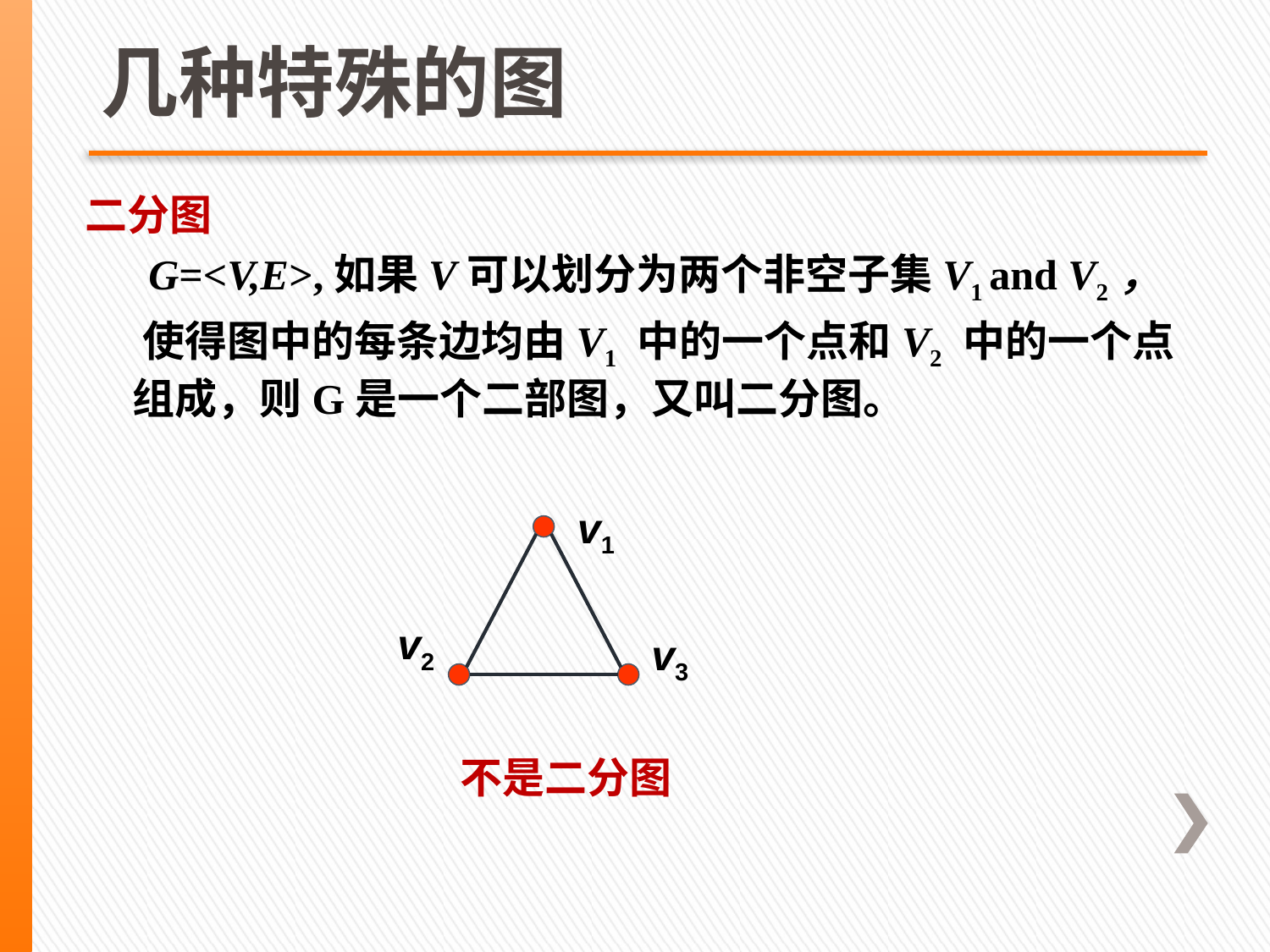

# 几种特殊的图
二分图
      G=<V,E>,如果V可以划分为两个非空子集V1 and V2，
     使得图中的每条边均由V1 中的一个点和V2 中的一个点组成，则G是一个二部图，又叫二分图。
v1

v2
v3
不是二分图